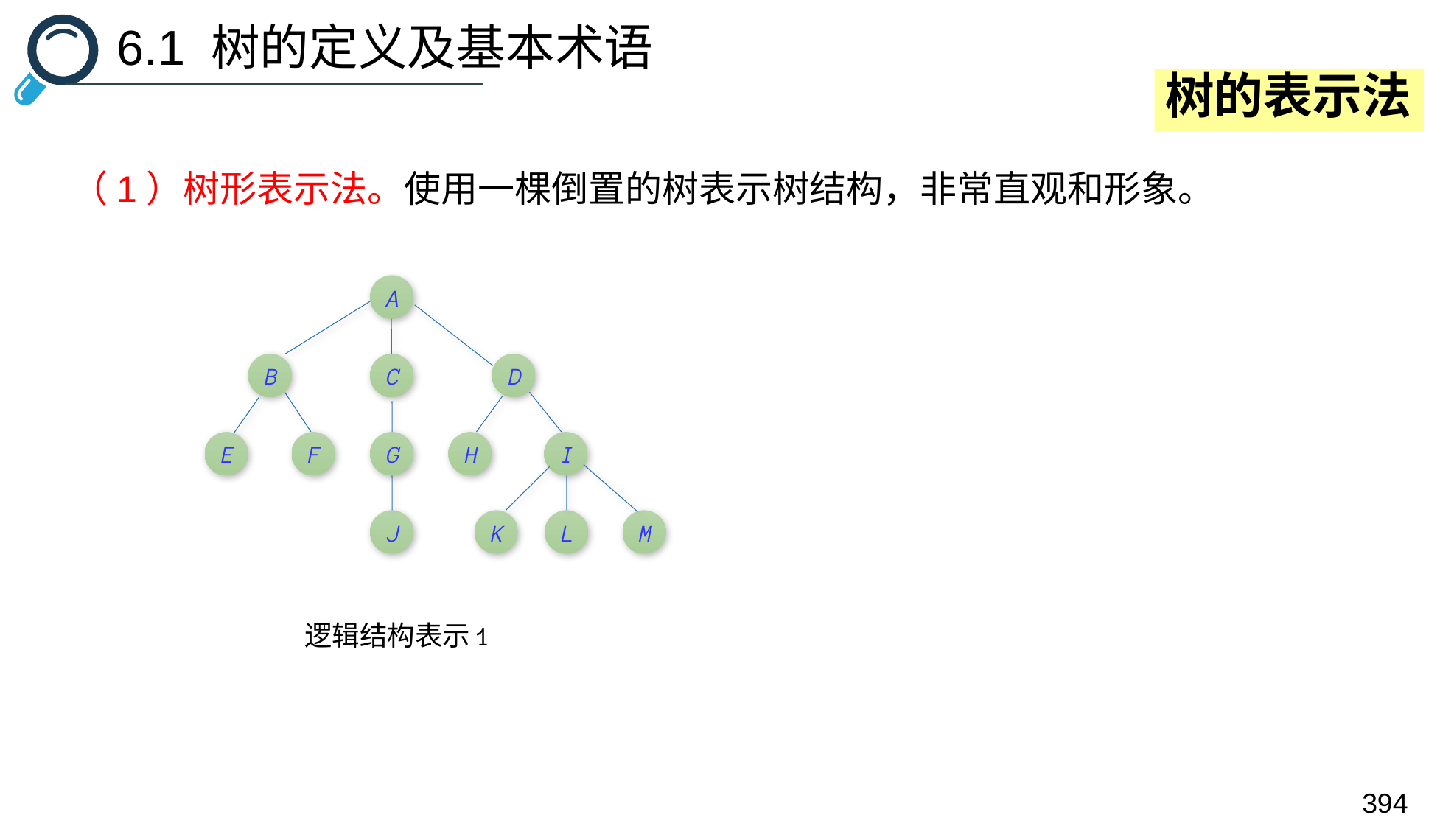

6.1 树的定义及基本术语
树的表示法
（1）树形表示法。使用一棵倒置的树表示树结构，非常直观和形象。
A

B
C
D

E
F
G
H
I

J
K
L
M
逻辑结构表示1
394